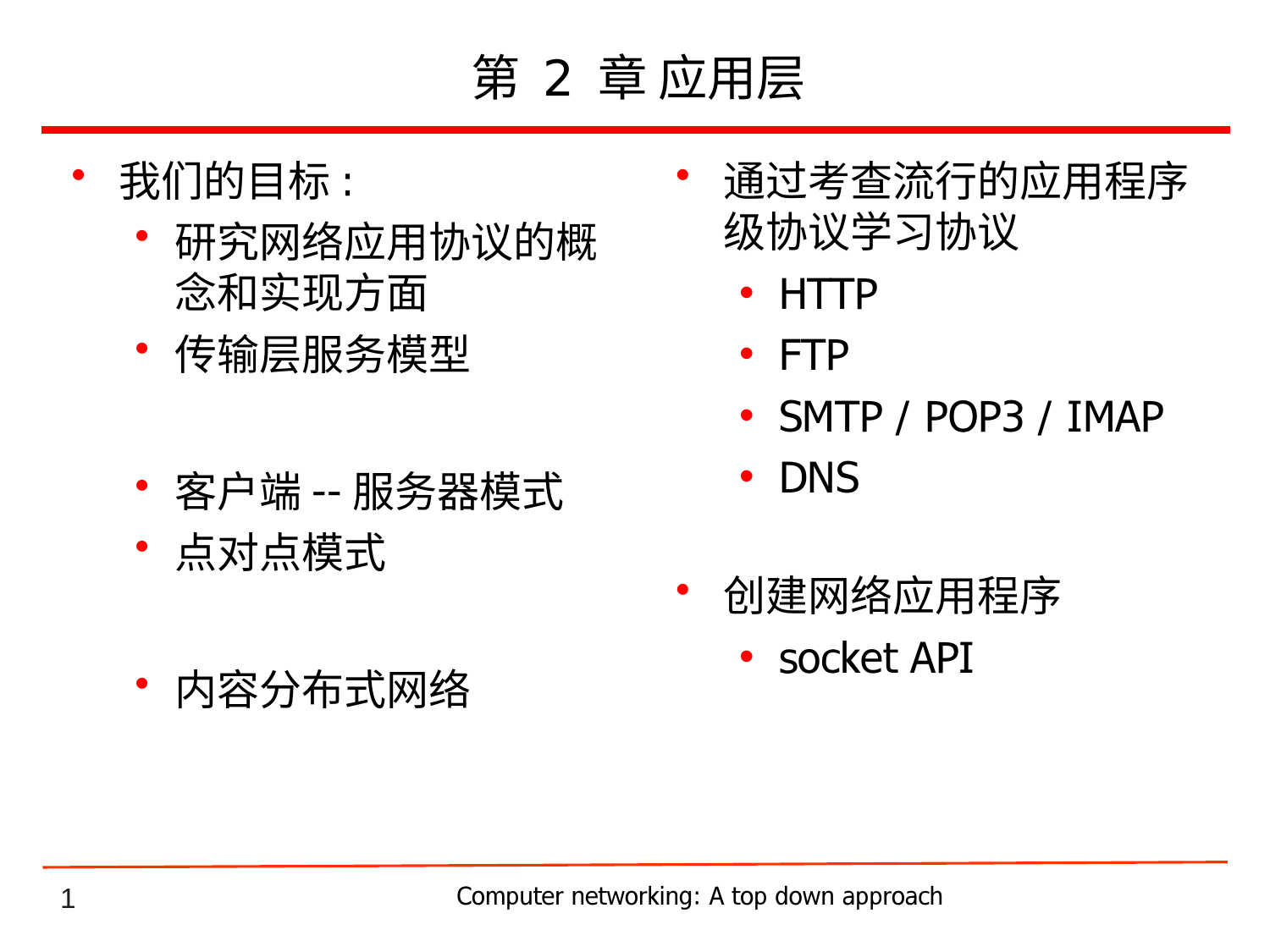

# 第 2 章 应用层
我们的目标:
研究网络应用协议的概念和实现方面
传输层服务模型

客户端--服务器模式
点对点模式

内容分布式网络
通过考查流行的应用程序级协议学习协议
HTTP
FTP
SMTP / POP3 / IMAP
DNS

创建网络应用程序
socket API
Computer networking: A top down approach